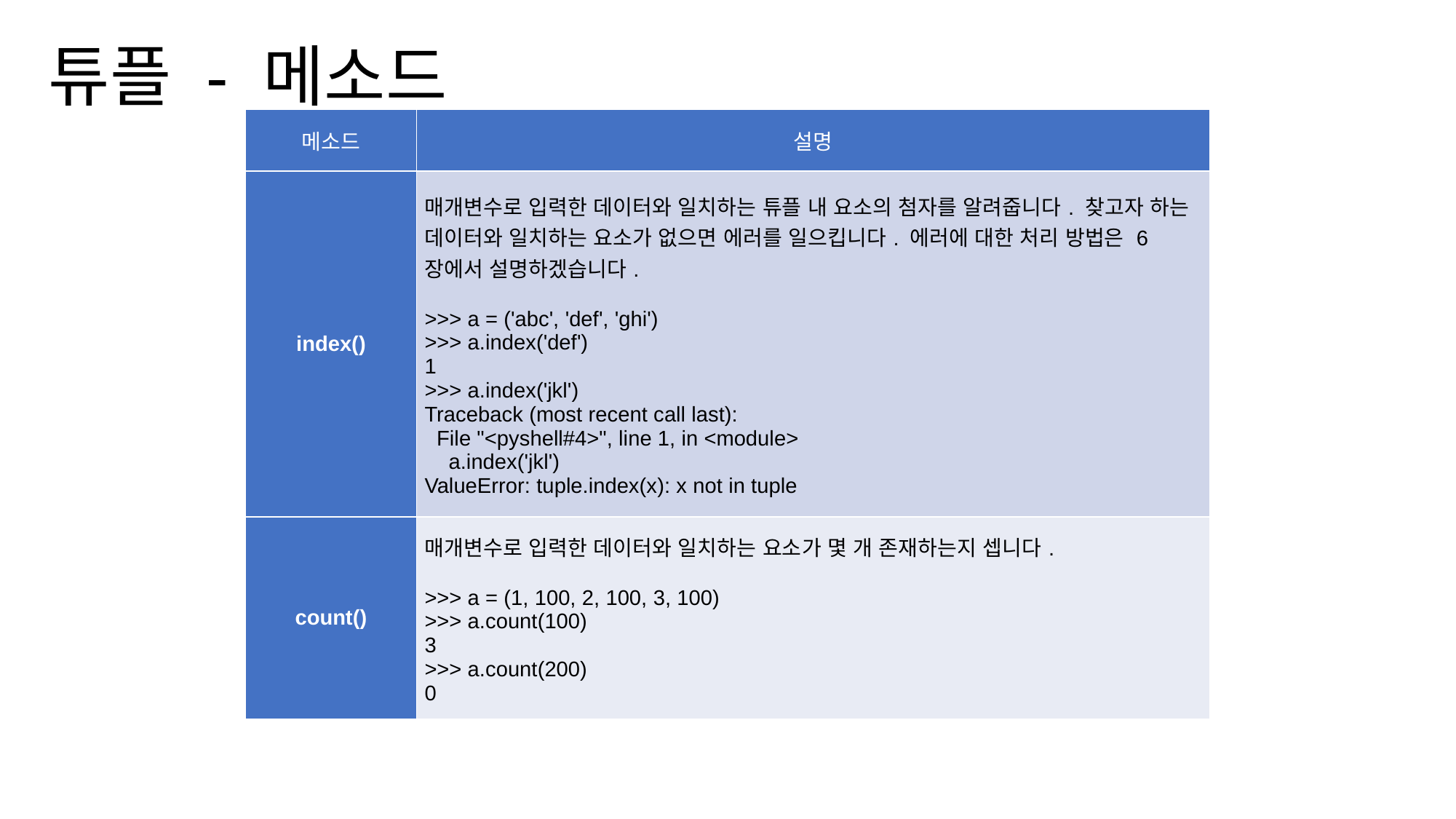

# 튜플 - 메소드

| 메소드 | 설명 |
| --- | --- |
| index() | 매개변수로 입력한 데이터와 일치하는 튜플 내 요소의 첨자를 알려줍니다. 찾고자 하는 데이터와 일치하는 요소가 없으면 에러를 일으킵니다. 에러에 대한 처리 방법은 6장에서 설명하겠습니다.   >>> a = ('abc', 'def', 'ghi') >>> a.index('def') 1 >>> a.index('jkl') Traceback (most recent call last): File "<pyshell#4>", line 1, in <module> a.index('jkl') ValueError: tuple.index(x): x not in tuple |
| count() | 매개변수로 입력한 데이터와 일치하는 요소가 몇 개 존재하는지 셉니다.   >>> a = (1, 100, 2, 100, 3, 100) >>> a.count(100) 3 >>> a.count(200) 0 |